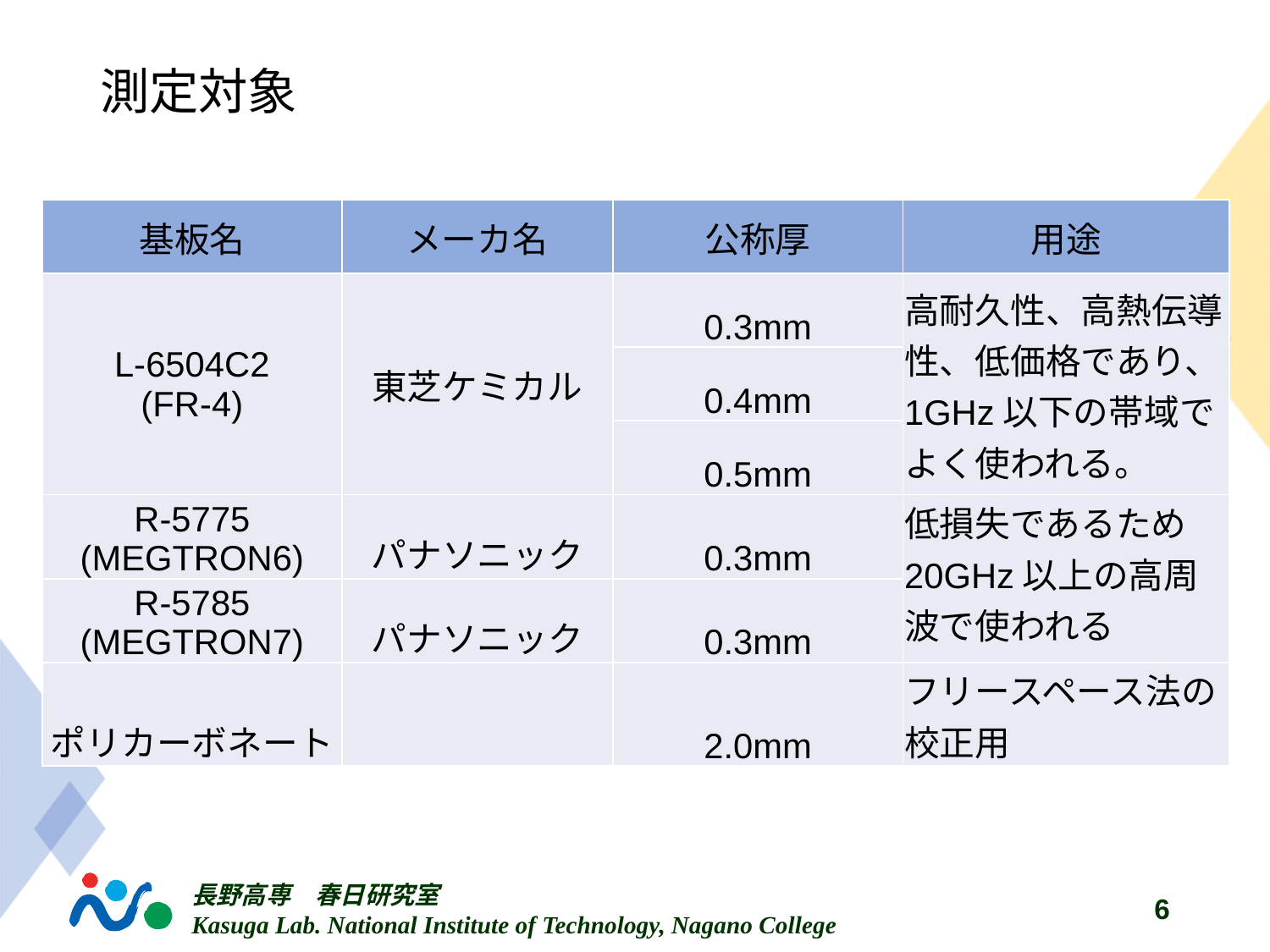

# 測定対象
| 基板名 | メーカ名 | 公称厚 | 用途 |
| --- | --- | --- | --- |
| L-6504C2 (FR-4) | 東芝ケミカル | 0.3mm | 高耐久性、高熱伝導性、低価格であり、1GHz以下の帯域でよく使われる。 |
|  |  | 0.4mm |  |
|  |  | 0.5mm |  |
| R-5775 (MEGTRON6) | パナソニック | 0.3mm | 低損失であるため20GHz以上の高周波で使われる |
| R-5785 (MEGTRON7) | パナソニック | 0.3mm |  |
| ポリカーボネート |  | 2.0mm | フリースペース法の校正用 |
6